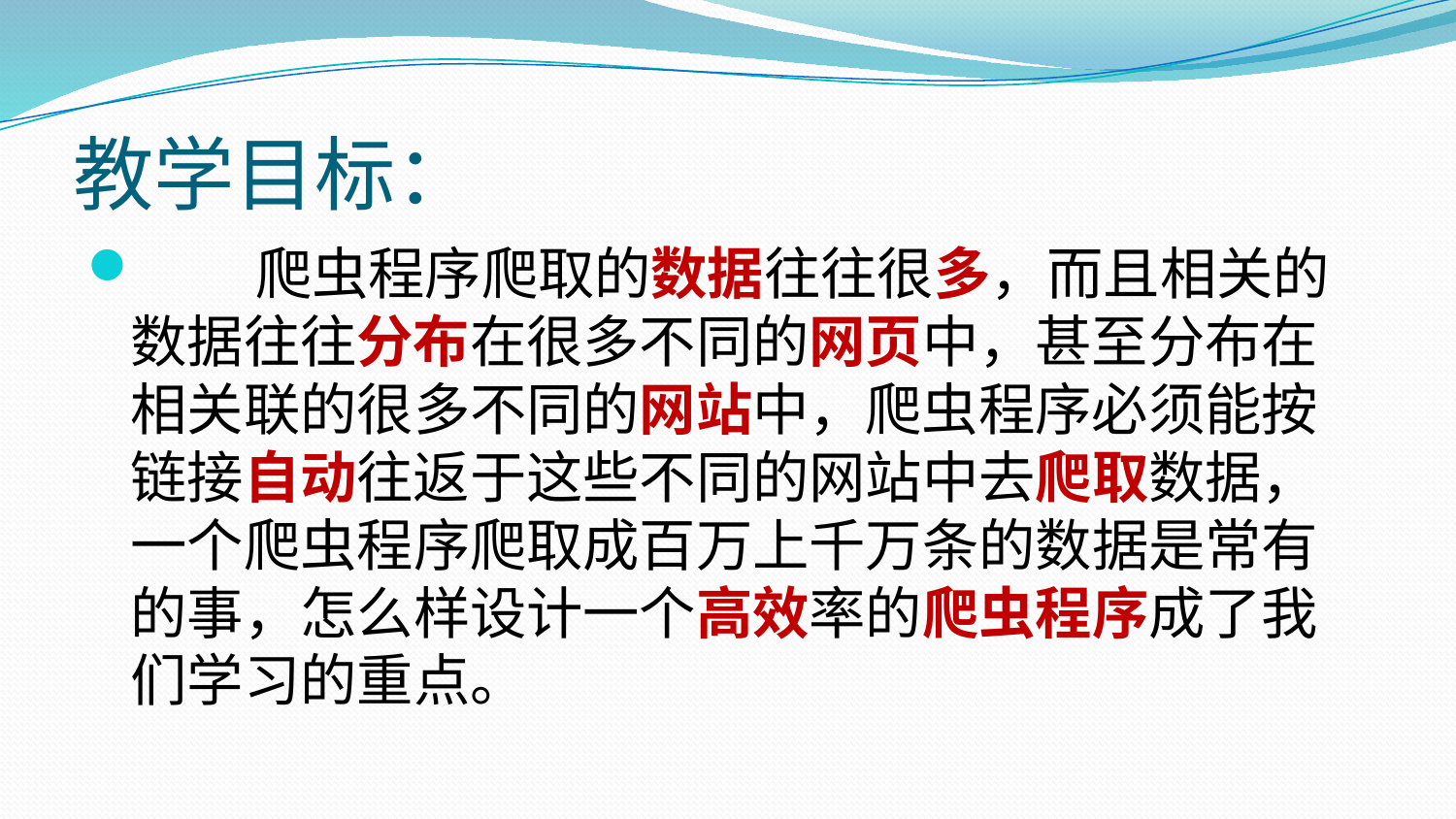

# 教学目标：
        爬虫程序爬取的数据往往很多，而且相关的数据往往分布在很多不同的网页中，甚至分布在相关联的很多不同的网站中，爬虫程序必须能按链接自动往返于这些不同的网站中去爬取数据，一个爬虫程序爬取成百万上千万条的数据是常有的事，怎么样设计一个高效率的爬虫程序成了我们学习的重点。